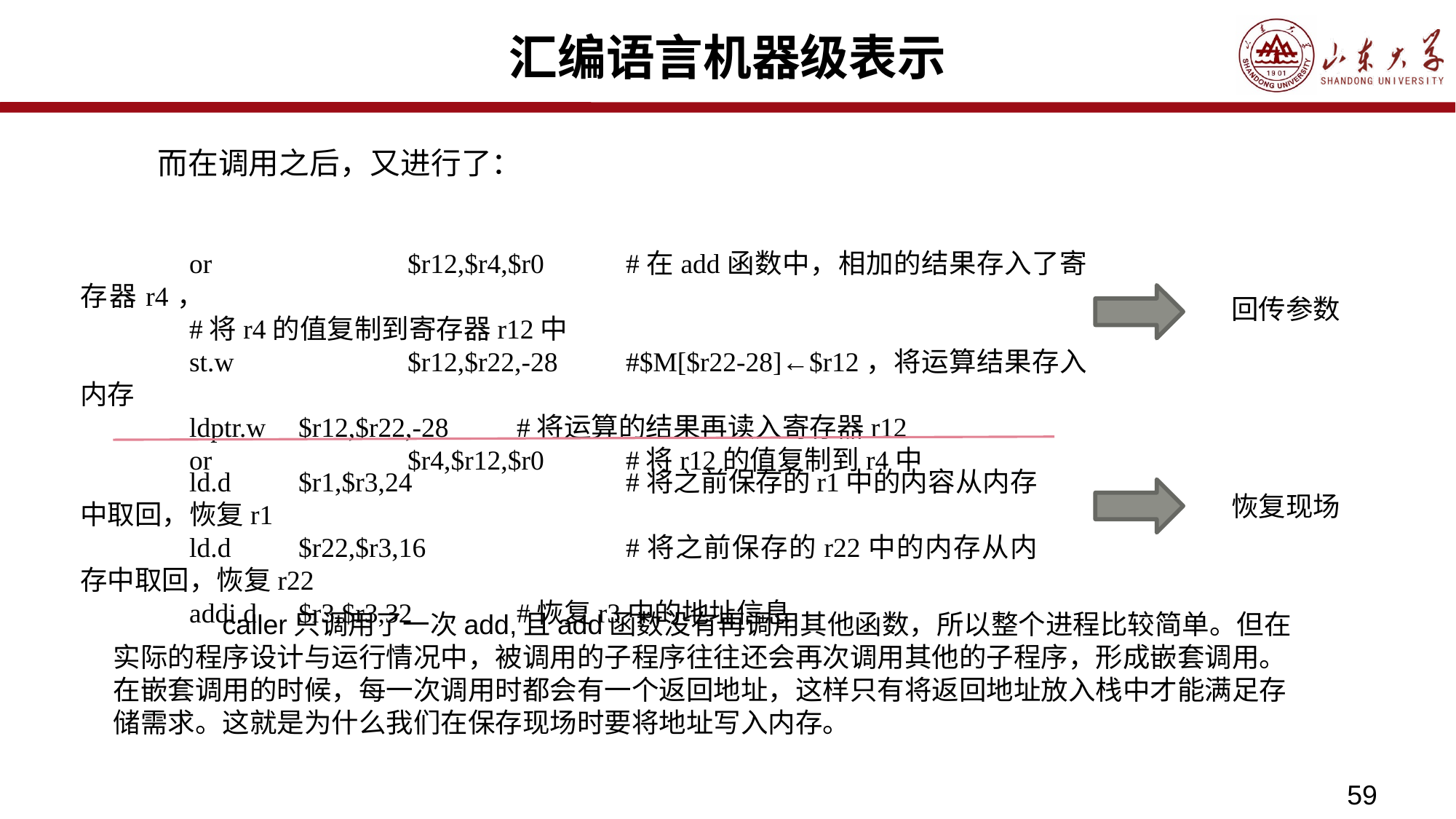

# 汇编语言机器级表示
	而在调用之后，又进行了：
	or		$r12,$r4,$r0	#在add函数中，相加的结果存入了寄存器r4，									#将r4的值复制到寄存器r12中
	st.w		$r12,$r22,-28	#$M[$r22-28]←$r12，将运算结果存入内存
	ldptr.w	$r12,$r22,-28	#将运算的结果再读入寄存器r12
	or		$r4,$r12,$r0	#将r12的值复制到r4中

回传参数
	ld.d	$r1,$r3,24		#将之前保存的r1中的内容从内存中取回，恢复r1
	ld.d	$r22,$r3,16		#将之前保存的r22中的内存从内存中取回，恢复r22
	addi.d	$r3,$r3,32	#恢复r3中的地址信息

恢复现场
	caller只调用了一次add,且add函数没有再调用其他函数，所以整个进程比较简单。但在实际的程序设计与运行情况中，被调用的子程序往往还会再次调用其他的子程序，形成嵌套调用。在嵌套调用的时候，每一次调用时都会有一个返回地址，这样只有将返回地址放入栈中才能满足存储需求。这就是为什么我们在保存现场时要将地址写入内存。
59